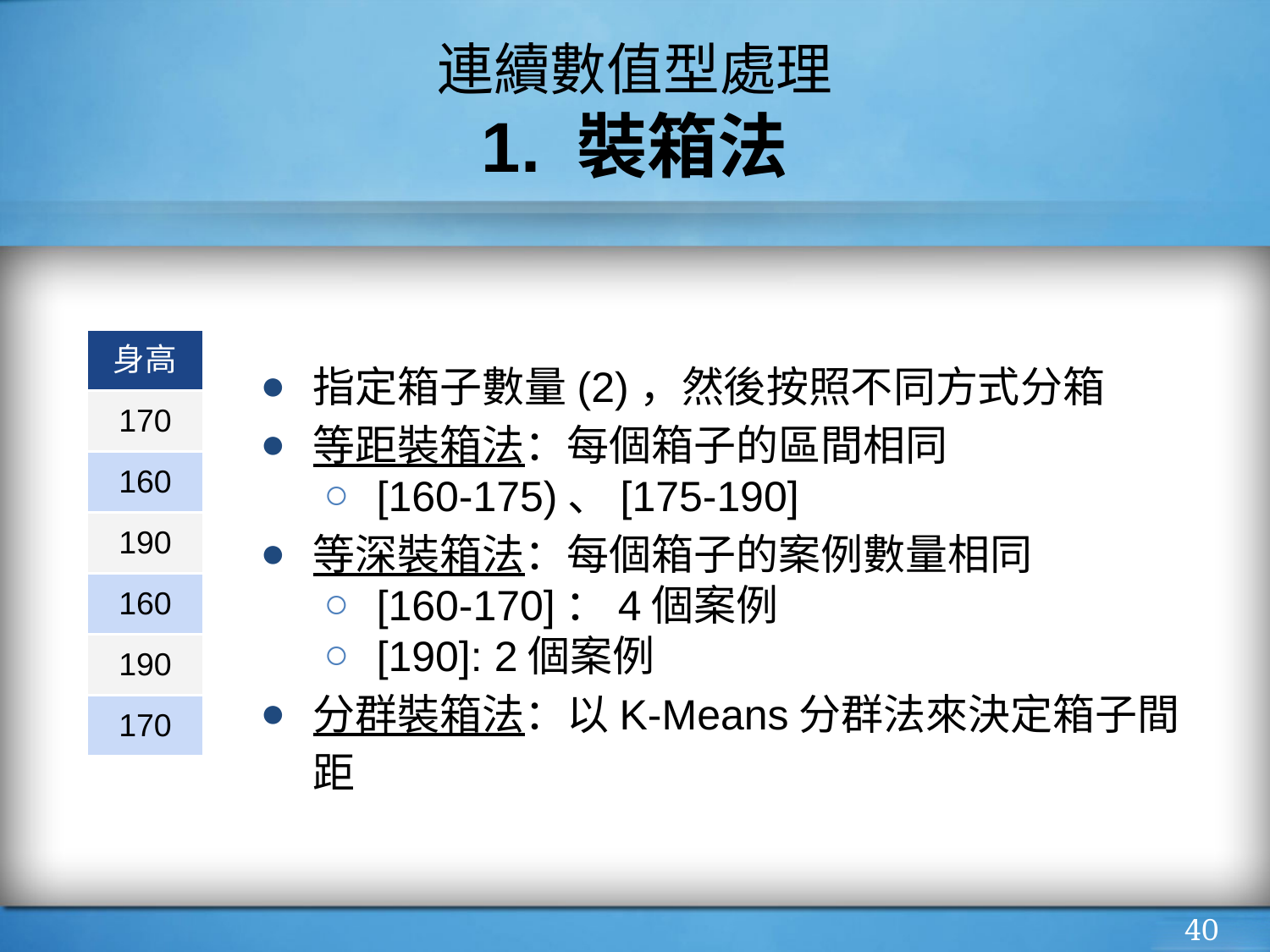

# 連續數值型處理
1. 裝箱法

指定箱子數量(2)，然後按照不同方式分箱
等距裝箱法：每個箱子的區間相同
[160-175)、[175-190]
等深裝箱法：每個箱子的案例數量相同
[160-170]：4個案例
[190]: 2個案例
分群裝箱法：以K-Means分群法來決定箱子間距
| 身高 |
| --- |
| 170 |
| 160 |
| 190 |
| 160 |
| 190 |
| 170 |
40